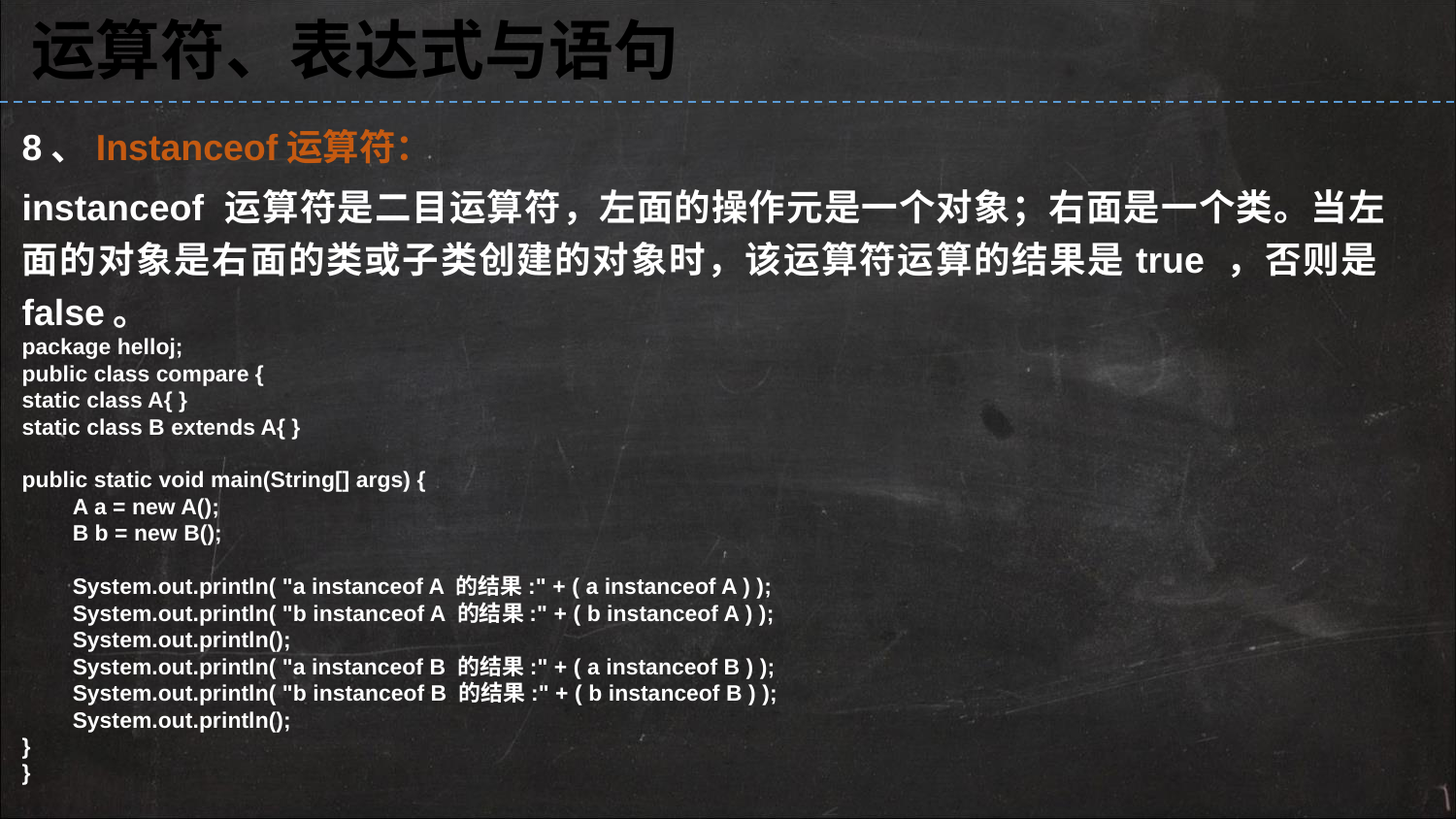

运算符、表达式与语句
8、Instanceof运算符：
instanceof 运算符是二目运算符，左面的操作元是一个对象；右面是一个类。当左面的对象是右面的类或子类创建的对象时，该运算符运算的结果是true ，否则是false。
package helloj;
public class compare {
static class A{ }
static class B extends A{ }

public static void main(String[] args) {
        A a = new A();
        B b = new B();

        System.out.println( "a instanceof A 的结果:" + ( a instanceof A ) );
        System.out.println( "b instanceof A 的结果:" + ( b instanceof A ) );
        System.out.println();
        System.out.println( "a instanceof B 的结果:" + ( a instanceof B ) );
        System.out.println( "b instanceof B 的结果:" + ( b instanceof B ) );
        System.out.println();
}
}